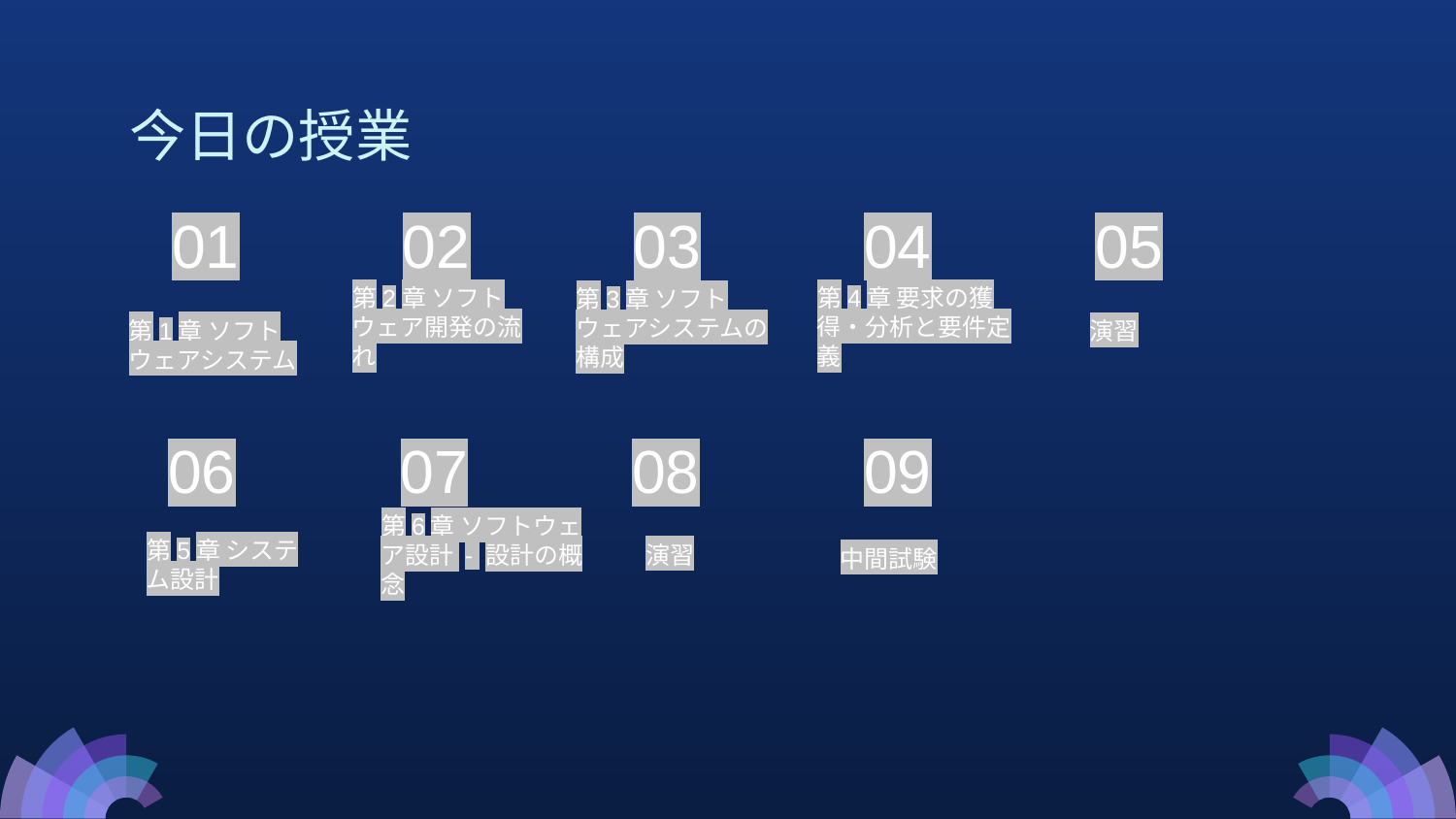

# 今日の授業
01
02
03
04
05
第1章 ソフトウェアシステム
第2章 ソフトウェア開発の流れ
第3章 ソフトウェアシステムの構成
第4章 要求の獲得・分析と要件定義
演習
06
07
08
09
第5章 システム設計
第6章 ソフトウェア設計 - 設計の概念
演習
中間試験